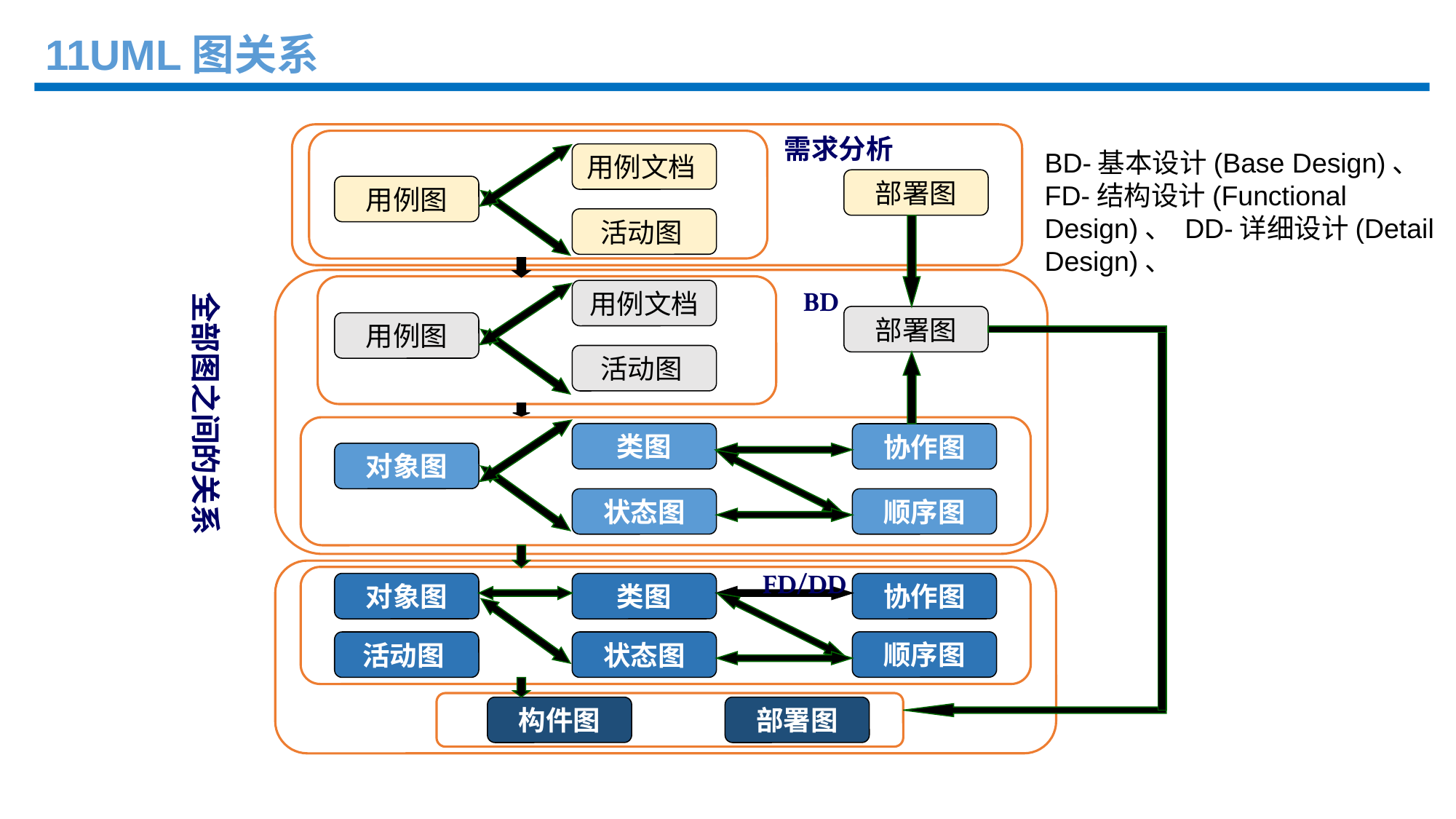

11UML图关系

需求分析

用例文档

部署图
用例图
活动图

BD
用例文档
全部图之间的关系

部署图
用例图

活动图

类图
协作图
对象图

状态图
顺序图

FD/DD

对象图
类图
协作图

顺序图
活动图
状态图

构件图
部署图

BD-基本设计(Base Design)、
FD-结构设计(Functional Design)、 DD-详细设计(Detail Design)、